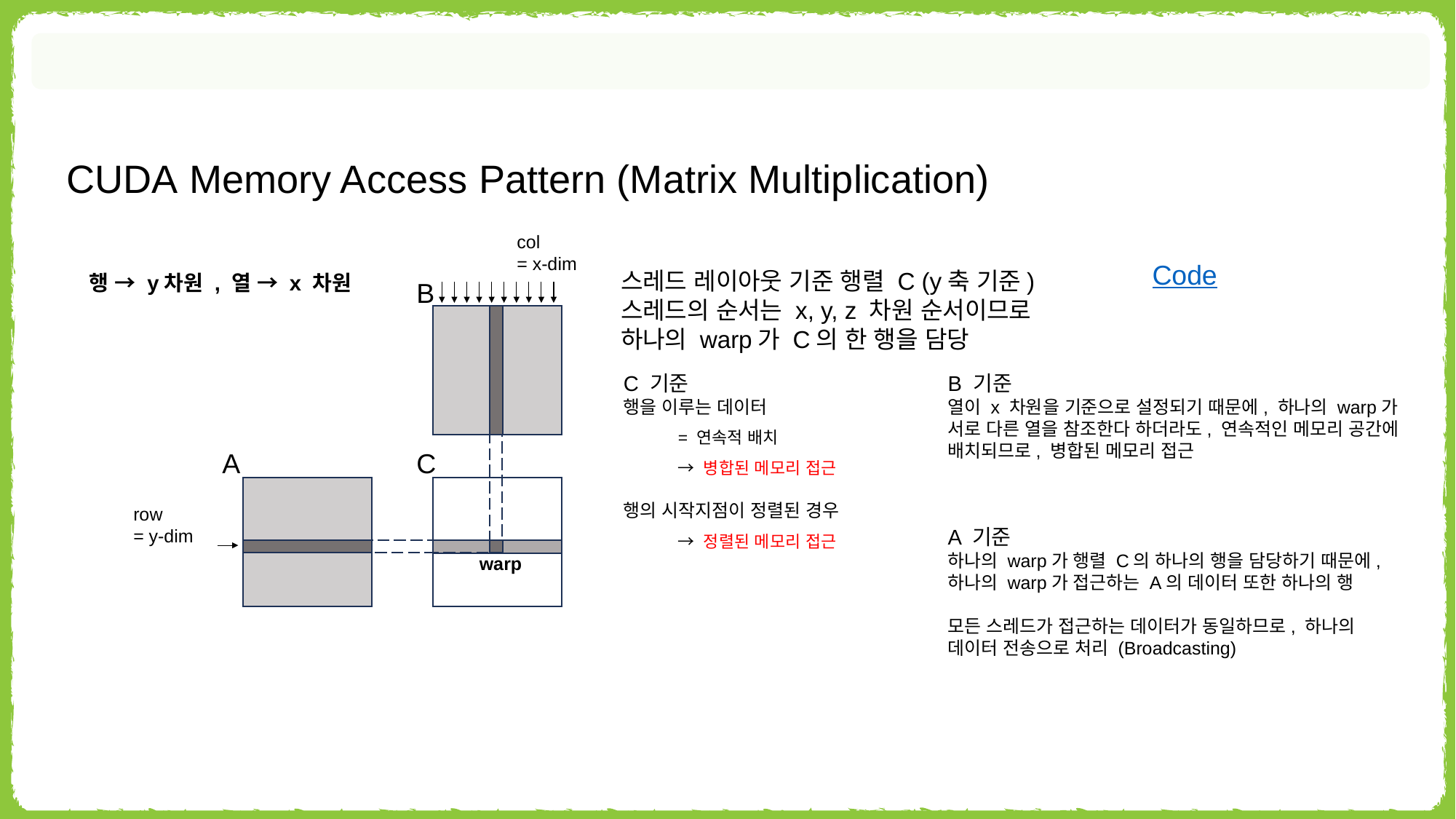

CUDA Memory Access Pattern (Matrix Multiplication)
col
= x-dim
B

A
C

row
= y-dim

warp
행 → y차원 , 열 → x 차원
Code
스레드 레이아웃 기준 행렬 C (y축 기준)
스레드의 순서는 x, y, z 차원 순서이므로
하나의 warp가 C의 한 행을 담당
C 기준
행을 이루는 데이터
= 연속적 배치
→ 병합된 메모리 접근

행의 시작지점이 정렬된 경우
→ 정렬된 메모리 접근
B 기준
열이 x 차원을 기준으로 설정되기 때문에, 하나의 warp가 서로 다른 열을 참조한다 하더라도, 연속적인 메모리 공간에 배치되므로, 병합된 메모리 접근
A 기준
하나의 warp가 행렬 C의 하나의 행을 담당하기 때문에, 하나의 warp가 접근하는 A의 데이터 또한 하나의 행

모든 스레드가 접근하는 데이터가 동일하므로, 하나의
데이터 전송으로 처리 (Broadcasting)